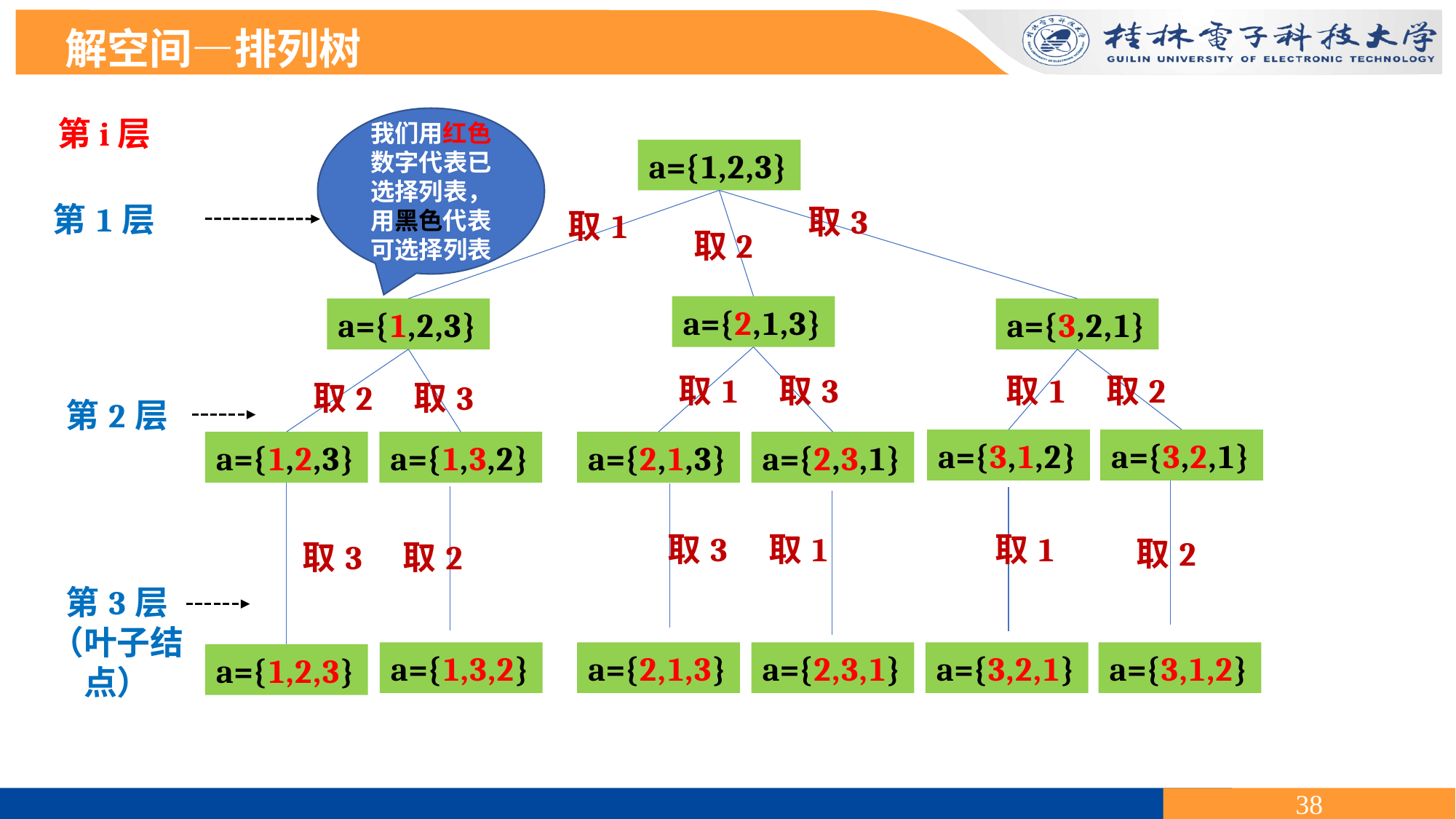

解空间—排列树
第i层
我们用红色数字代表已选择列表，用黑色代表可选择列表
a={1,2,3}
第1层
取3
取1
取2
a={2,1,3}
a={3,2,1}
a={1,2,3}
取3
取2
取1
取1
取3
取2
第2层
a={3,1,2}
a={3,2,1}
a={1,2,3}
a={2,1,3}
a={2,3,1}
a={1,3,2}
取1
取3
取1
取2
取2
取3
第3层
（叶子结点）
a={3,1,2}
a={3,2,1}
a={2,3,1}
a={2,1,3}
a={1,3,2}
a={1,2,3}